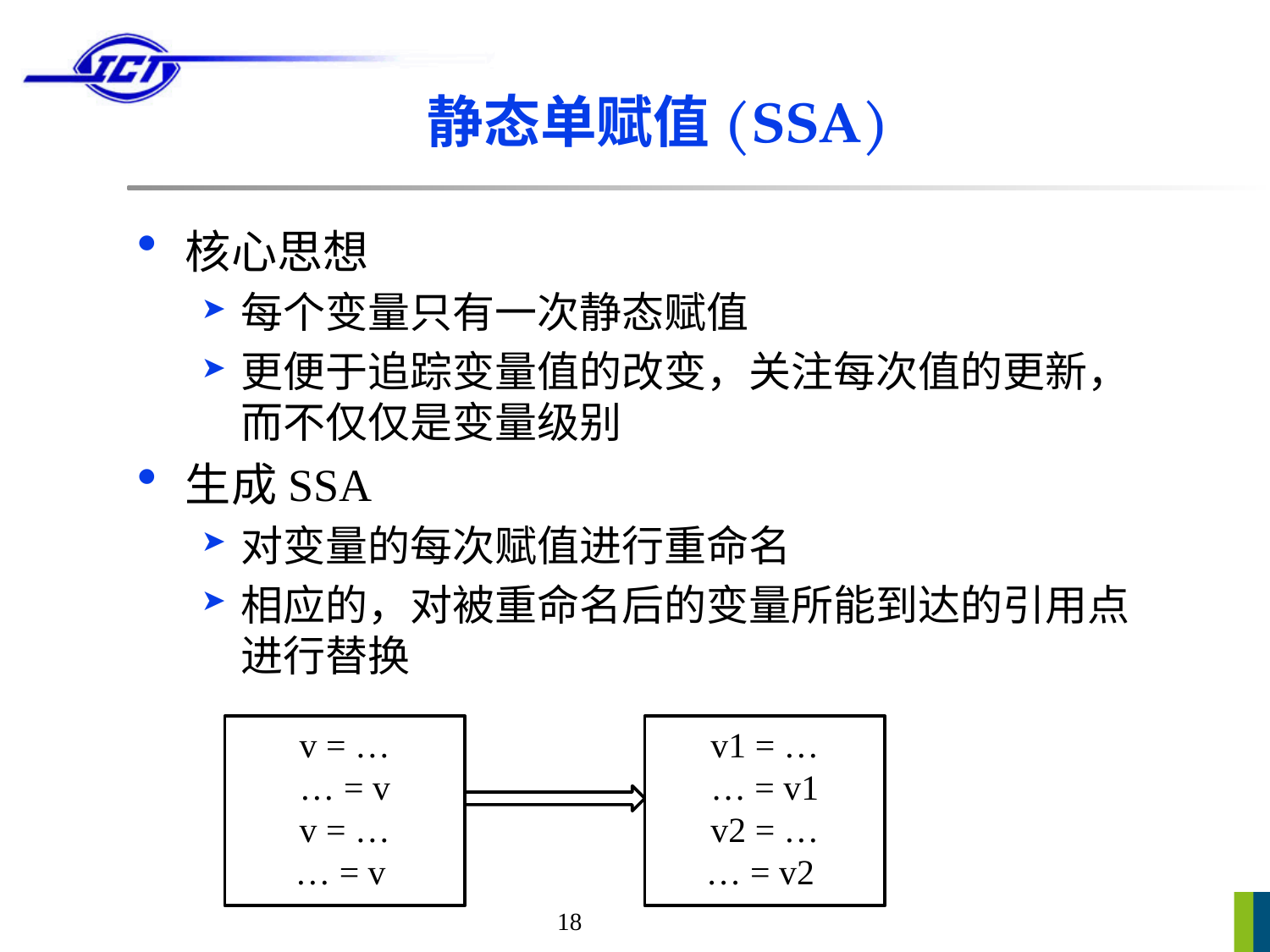

# 静态单赋值(SSA)
核心思想
每个变量只有一次静态赋值
更便于追踪变量值的改变，关注每次值的更新，而不仅仅是变量级别
生成SSA
对变量的每次赋值进行重命名
相应的，对被重命名后的变量所能到达的引用点进行替换
v = …
… = v
v = …
… = v
v1 = …
… = v1
v2 = …
… = v2